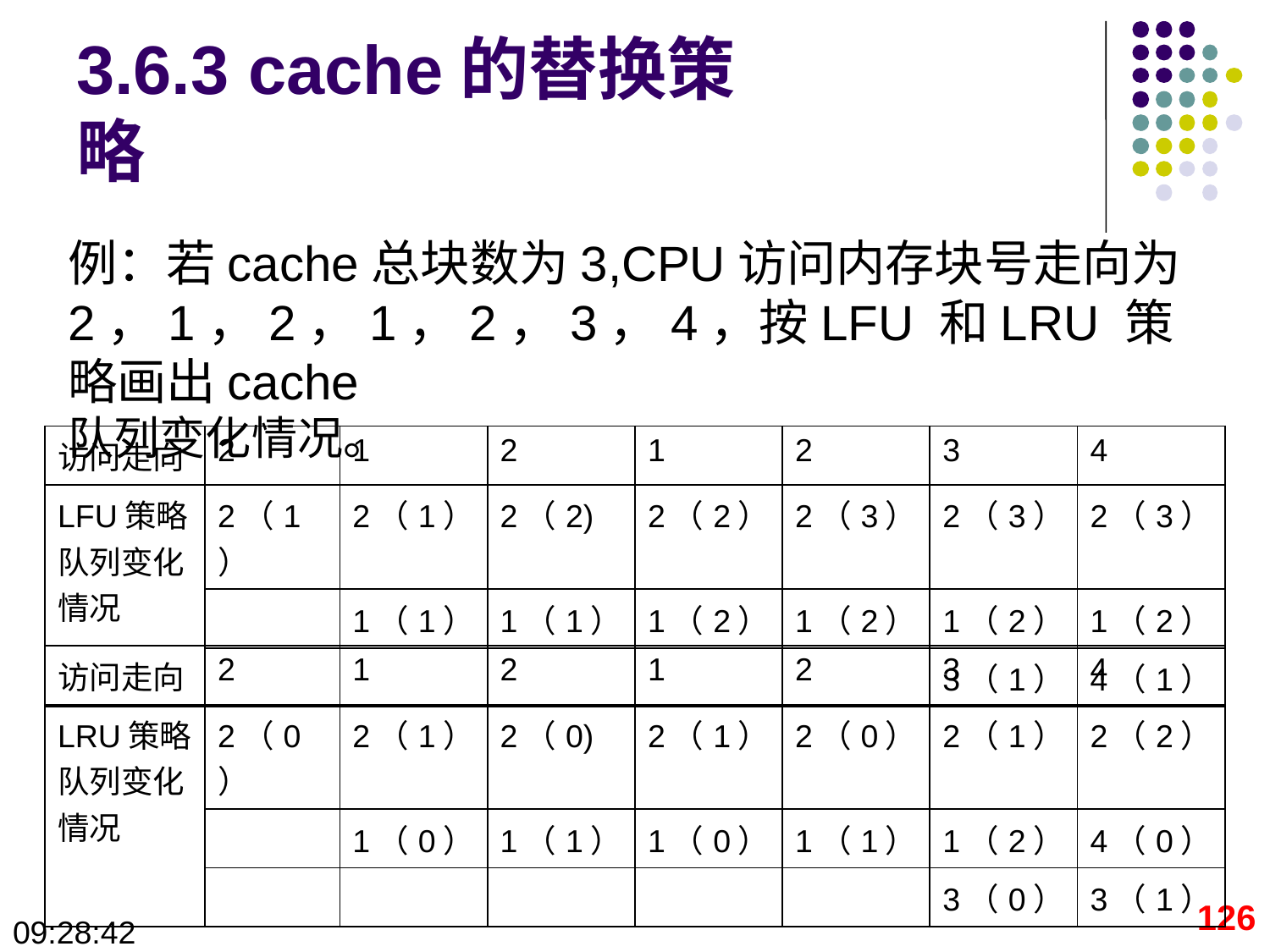

# 3.6.3 cache的替换策略
例：若cache总块数为3,CPU访问内存块号走向为2，1，2，1，2，3，4，按LFU 和LRU 策略画出cache
队列变化情况。

| 访问走向 | 2 | 1 | 2 | 1 | 2 | 3 | 4 |
| --- | --- | --- | --- | --- | --- | --- | --- |
| LFU策略队列变化情况 | 2（1） | 2（1） | 2（2) | 2（2） | 2（3） | 2（3） | 2（3） |
|  |  | 1（1） | 1（1） | 1（2） | 1（2） | 1（2） | 1（2） |
|  |  |  |  |  |  | 3（1） | 4（1） |
| 访问走向 | 2 | 1 | 2 | 1 | 2 | 3 | 4 |
| --- | --- | --- | --- | --- | --- | --- | --- |
| LRU策略队列变化情况 | 2（0） | 2（1） | 2（0) | 2（1） | 2（0） | 2（1） | 2（2） |
|  |  | 1（0） | 1（1） | 1（0） | 1（1） | 1（2） | 4（0） |
|  |  |  |  |  |  | 3（0） | 3（1） |
126
09:28:42